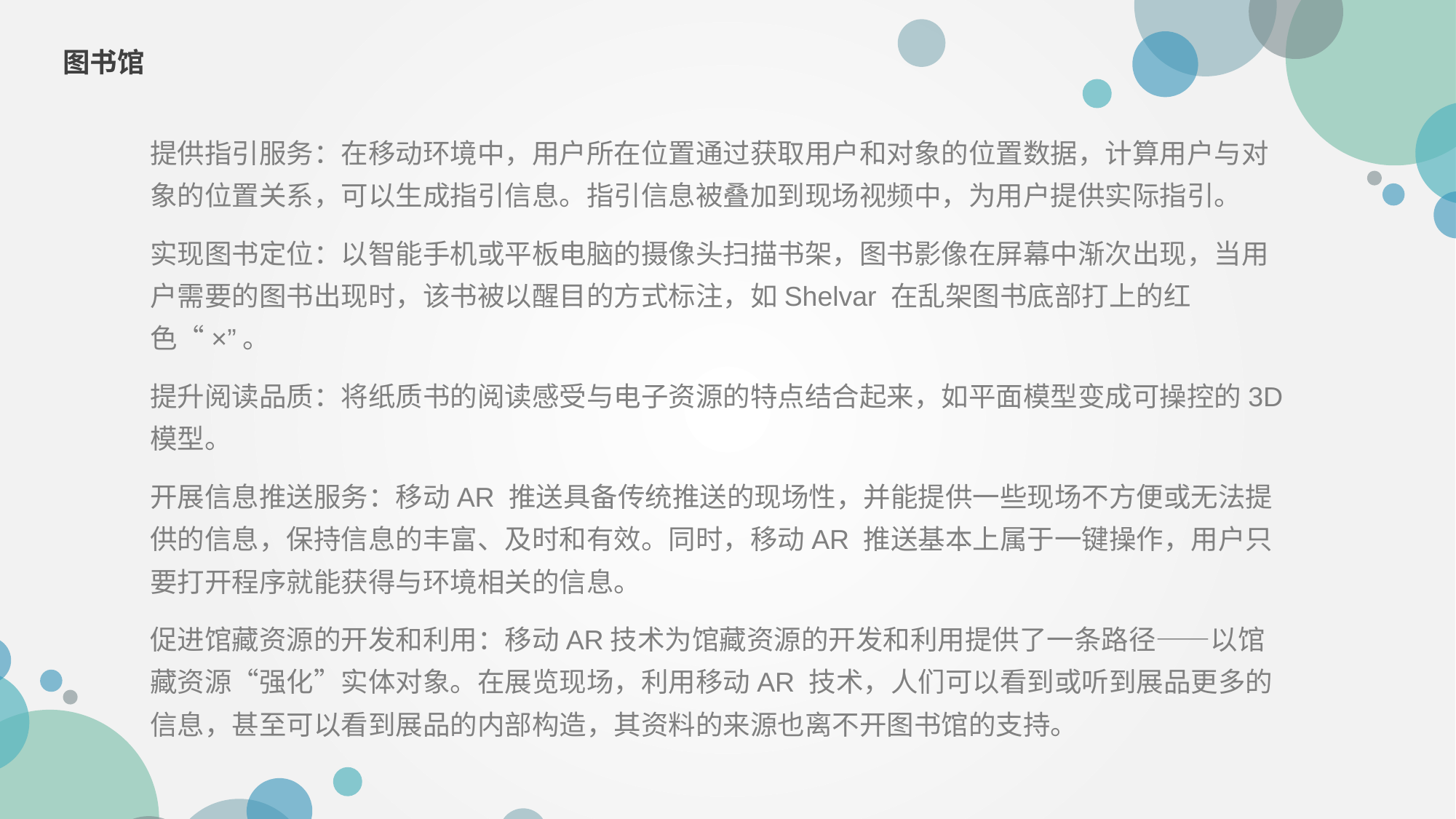

图书馆
提供指引服务：在移动环境中，用户所在位置通过获取用户和对象的位置数据，计算用户与对象的位置关系，可以生成指引信息。指引信息被叠加到现场视频中，为用户提供实际指引。
实现图书定位：以智能手机或平板电脑的摄像头扫描书架，图书影像在屏幕中渐次出现，当用户需要的图书出现时，该书被以醒目的方式标注，如Shelvar 在乱架图书底部打上的红色“×”。
提升阅读品质：将纸质书的阅读感受与电子资源的特点结合起来，如平面模型变成可操控的3D 模型。
开展信息推送服务：移动AR 推送具备传统推送的现场性，并能提供一些现场不方便或无法提供的信息，保持信息的丰富、及时和有效。同时，移动AR 推送基本上属于一键操作，用户只要打开程序就能获得与环境相关的信息。
促进馆藏资源的开发和利用：移动AR技术为馆藏资源的开发和利用提供了一条路径——以馆藏资源“强化”实体对象。在展览现场，利用移动AR 技术，人们可以看到或听到展品更多的信息，甚至可以看到展品的内部构造，其资料的来源也离不开图书馆的支持。